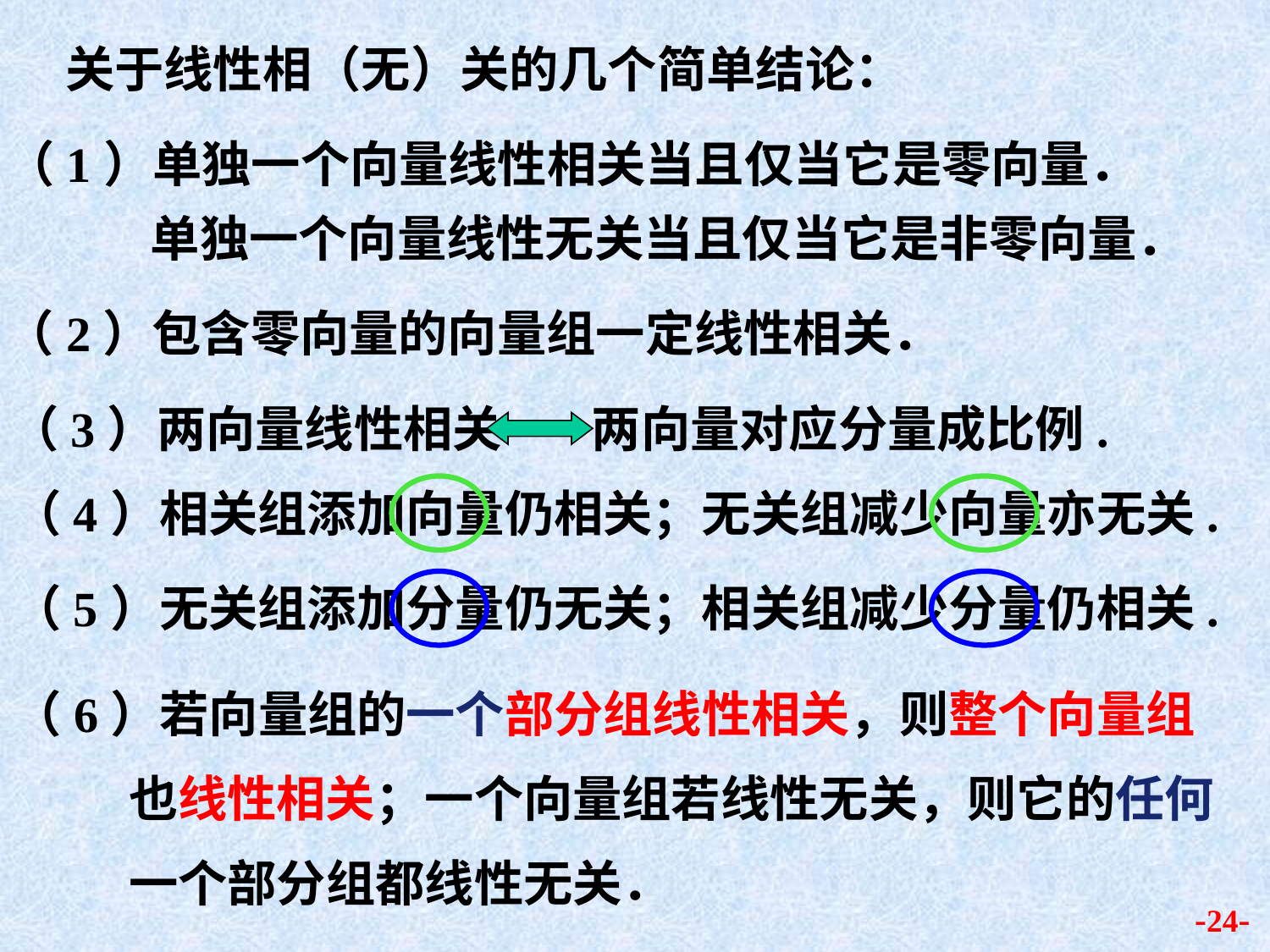

关于线性相（无）关的几个简单结论：

（1）单独一个向量线性相关当且仅当它是零向量．
 单独一个向量线性无关当且仅当它是非零向量．
（2）包含零向量的向量组一定线性相关．
（3）两向量线性相关        两向量对应分量成比例.

（4）相关组添加向量仍相关；无关组减少向量亦无关.

（5）无关组添加分量仍无关；相关组减少分量仍相关.

（6）若向量组的一个部分组线性相关，则整个向量组
也线性相关；一个向量组若线性无关，则它的任何
一个部分组都线性无关．
-24-